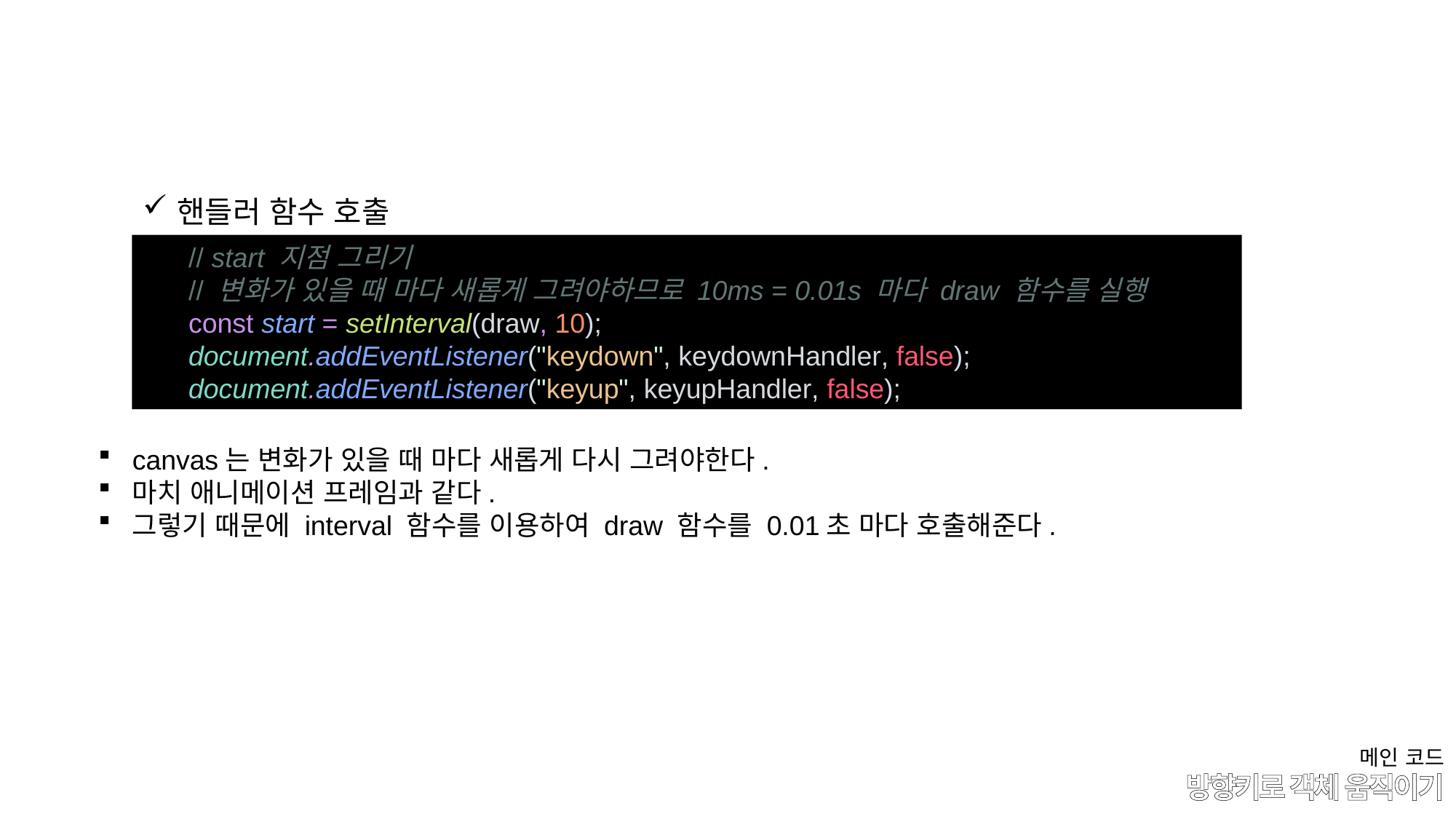

핸들러 함수 호출
      // start 지점 그리기
      // 변화가 있을 때 마다 새롭게 그려야하므로 10ms = 0.01s 마다 draw 함수를 실행
      const start = setInterval(draw, 10);
      document.addEventListener("keydown", keydownHandler, false);
      document.addEventListener("keyup", keyupHandler, false);
canvas는 변화가 있을 때 마다 새롭게 다시 그려야한다.
마치 애니메이션 프레임과 같다.
그렇기 때문에 interval 함수를 이용하여 draw 함수를 0.01초 마다 호출해준다.
메인 코드
# 방향키로 객체 움직이기